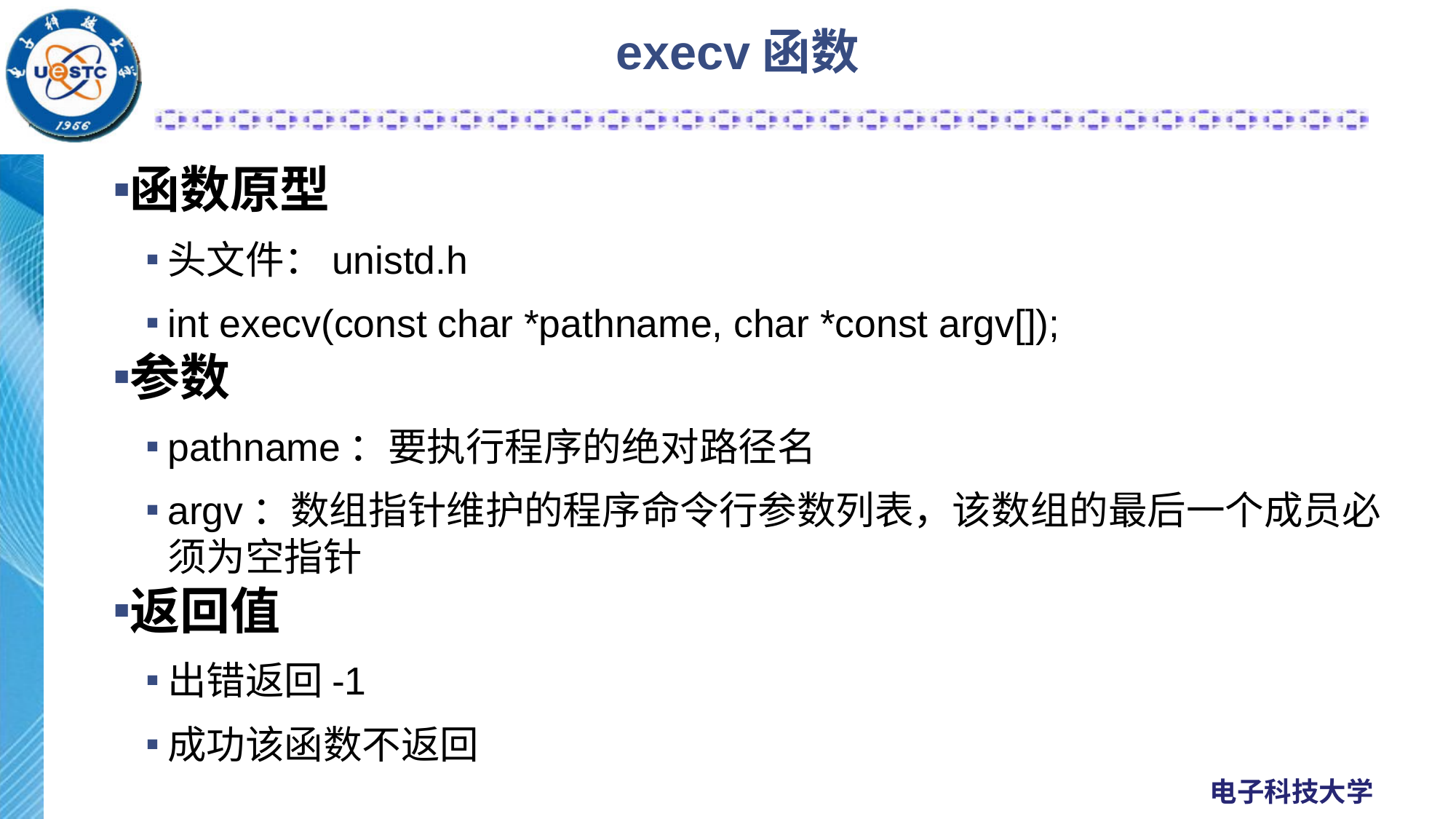

# execv函数
函数原型
头文件：unistd.h
int execv(const char *pathname, char *const argv[]);
参数
pathname：要执行程序的绝对路径名
argv：数组指针维护的程序命令行参数列表，该数组的最后一个成员必须为空指针
返回值
出错返回-1
成功该函数不返回